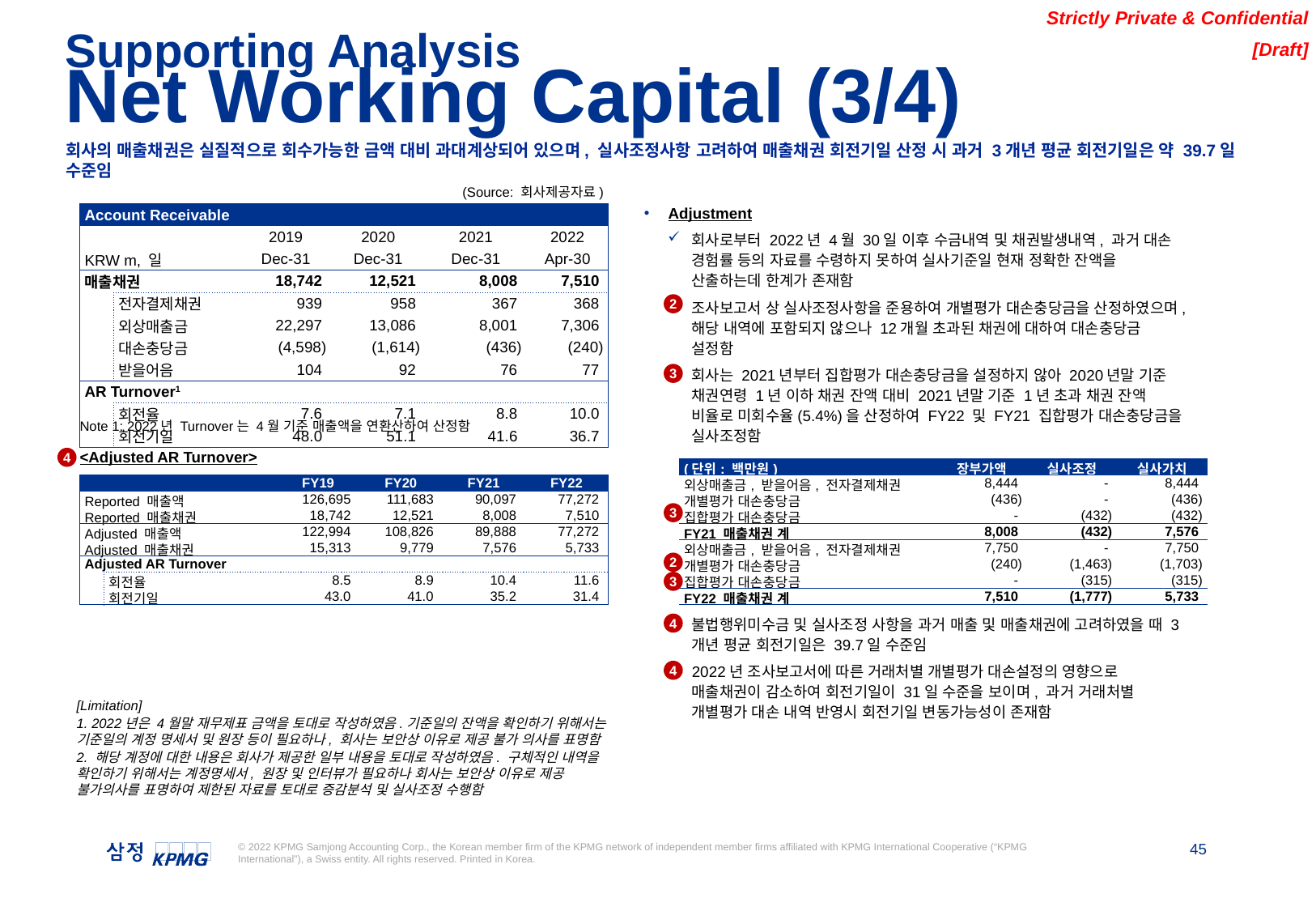

Supporting Analysis
Net Working Capital (3/4)
회사의 매출채권은 실질적으로 회수가능한 금액 대비 과대계상되어 있으며, 실사조정사항 고려하여 매출채권 회전기일 산정 시 과거 3개년 평균 회전기일은 약 39.7일 수준임
(Source: 회사제공자료)
Adjustment
회사로부터 2022년 4월 30일 이후 수금내역 및 채권발생내역, 과거 대손 경험률 등의 자료를 수령하지 못하여 실사기준일 현재 정확한 잔액을 산출하는데 한계가 존재함
조사보고서 상 실사조정사항을 준용하여 개별평가 대손충당금을 산정하였으며, 해당 내역에 포함되지 않으나 12개월 초과된 채권에 대하여 대손충당금 설정함
회사는 2021년부터 집합평가 대손충당금을 설정하지 않아 2020년말 기준 채권연령 1년 이하 채권 잔액 대비 2021년말 기준 1년 초과 채권 잔액 비율로 미회수율(5.4%)을 산정하여 FY22 및 FY21 집합평가 대손충당금을 실사조정함

불법행위미수금 및 실사조정 사항을 과거 매출 및 매출채권에 고려하였을 때 3개년 평균 회전기일은 39.7일 수준임
2022년 조사보고서에 따른 거래처별 개별평가 대손설정의 영향으로 매출채권이 감소하여 회전기일이 31일 수준을 보이며, 과거 거래처별 개별평가 대손 내역 반영시 회전기일 변동가능성이 존재함
| Account Receivable |  |  |  |  |  |  |
| --- | --- | --- | --- | --- | --- | --- |
|  |  |  | 2019 | 2020 | 2021 | 2022 |
| KRW m, 일 |  |  | Dec-31 | Dec-31 | Dec-31 | Apr-30 |
| 매출채권 |  |  | 18,742 | 12,521 | 8,008 | 7,510 |
|  | 전자결제채권 | 전자결제채권 | 939 | 958 | 367 | 368 |
|  | 외상매출금 | 외상매출금 | 22,297 | 13,086 | 8,001 | 7,306 |
|  | 대손충당금 | 대손충당금 | (4,598) | (1,614) | (436) | (240) |
|  | 받을어음 | 받을어음 | 104 | 92 | 76 | 77 |
| AR Turnover1 |  |  |  |  |  |  |
|  | 회전율 | 회전율 | 7.6 | 7.1 | 8.8 | 10.0 |
|  | 회전기일 | 회전기일 | 48.0 | 51.1 | 41.6 | 36.7 |
2
3
Note 1: 2022년 Turnover는 4월 기준 매출액을 연환산하여 산정함
<Adjusted AR Turnover>
4
| (단위: 백만원) |  | 장부가액 | 실사조정 | 실사가치 |
| --- | --- | --- | --- | --- |
| 외상매출금, 받을어음, 전자결제채권 |  | 8,444 | - | 8,444 |
| 개별평가 대손충당금 |  | (436) | - | (436) |
| 집합평가 대손충당금 |  | - | (432) | (432) |
| FY21 매출채권 계 |  | 8,008 | (432) | 7,576 |
| 외상매출금, 받을어음, 전자결제채권 |  | 7,750 | - | 7,750 |
| 개별평가 대손충당금 |  | (240) | (1,463) | (1,703) |
| 집합평가 대손충당금 |  | - | (315) | (315) |
| FY22 매출채권 계 |  | 7,510 | (1,777) | 5,733 |
|  |  | FY19 | FY20 | FY21 | FY22 |
| --- | --- | --- | --- | --- | --- |
| Reported 매출액 |  | 126,695 | 111,683 | 90,097 | 77,272 |
| Reported 매출채권 |  | 18,742 | 12,521 | 8,008 | 7,510 |
| Adjusted 매출액 |  | 122,994 | 108,826 | 89,888 | 77,272 |
| Adjusted 매출채권 |  | 15,313 | 9,779 | 7,576 | 5,733 |
| Adjusted AR Turnover |  |  |  |  |  |
|  | 회전율 | 8.5 | 8.9 | 10.4 | 11.6 |
|  | 회전기일 | 43.0 | 41.0 | 35.2 | 31.4 |
3
2
3
4
4
[Limitation]
1. 2022년은 4월말 재무제표 금액을 토대로 작성하였음.기준일의 잔액을 확인하기 위해서는 기준일의 계정 명세서 및 원장 등이 필요하나, 회사는 보안상 이유로 제공 불가 의사를 표명함
2. 해당 계정에 대한 내용은 회사가 제공한 일부 내용을 토대로 작성하였음. 구체적인 내역을 확인하기 위해서는 계정명세서, 원장 및 인터뷰가 필요하나 회사는 보안상 이유로 제공 불가의사를 표명하여 제한된 자료를 토대로 증감분석 및 실사조정 수행함